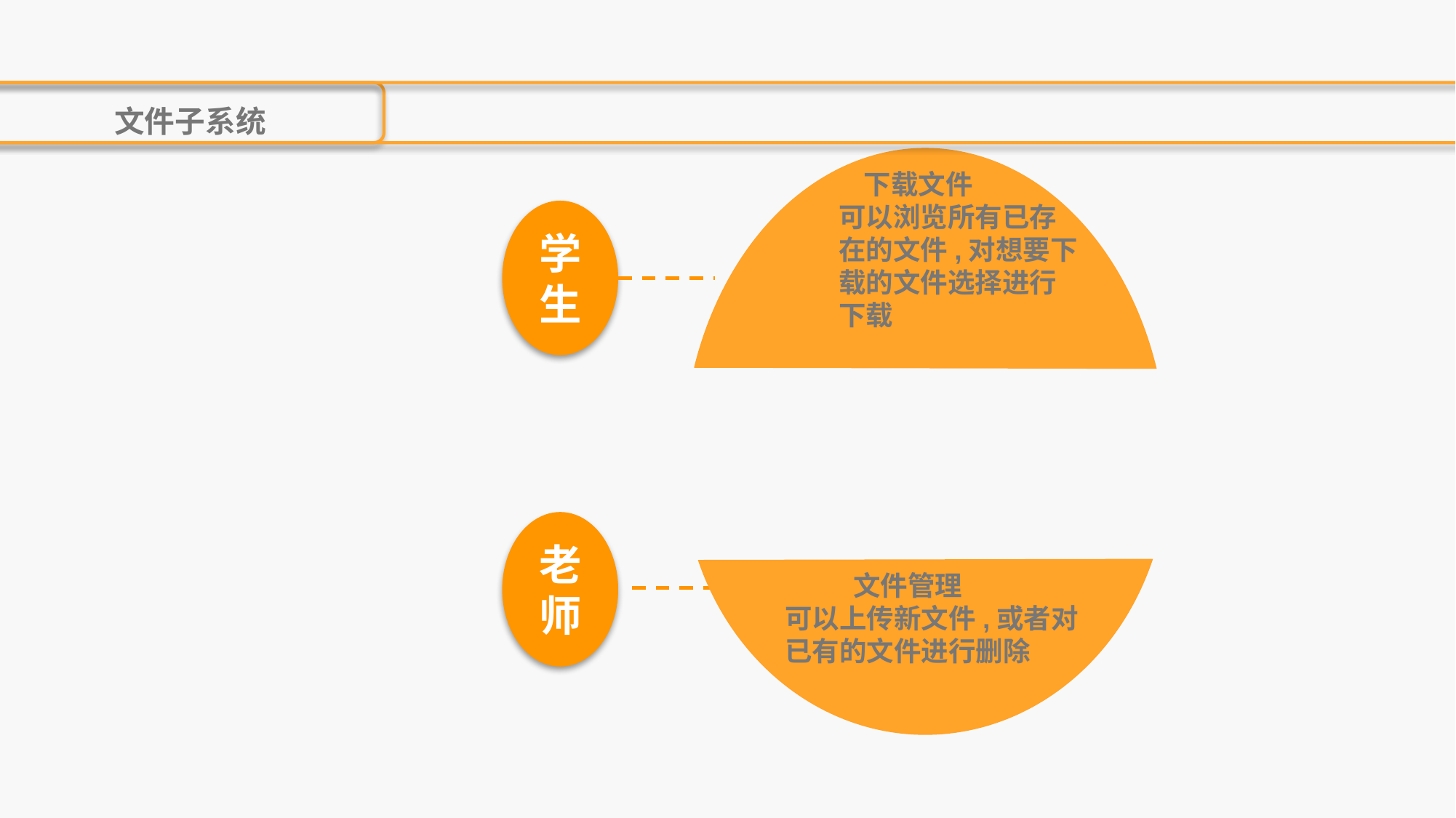

文件子系统

   下载文件
可以浏览所有已存在的文件,对想要下载的文件选择进行下载

          文件管理
可以上传新文件,或者对已有的文件进行删除
学生
老师